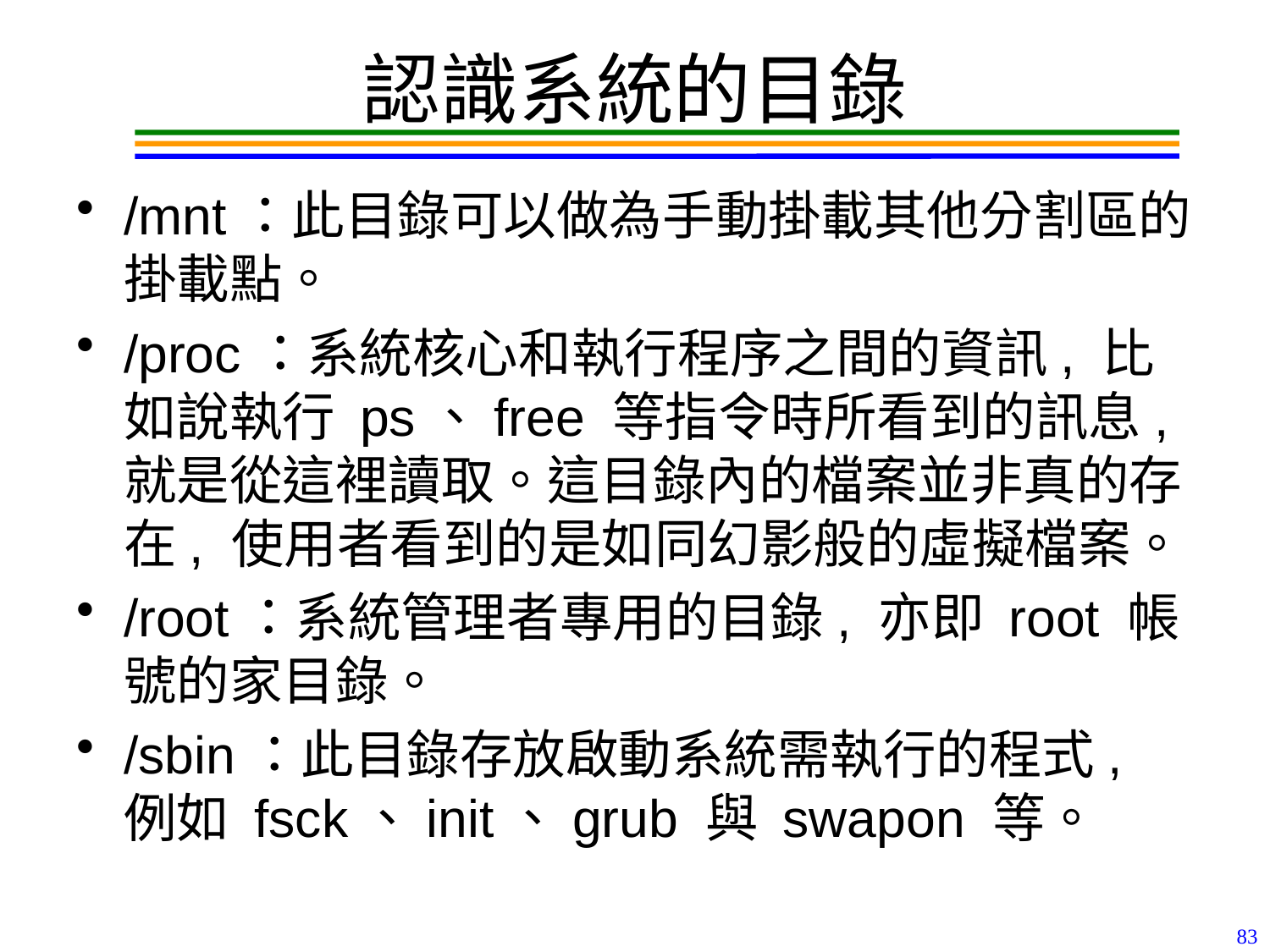

# 認識系統的目錄
/mnt：此目錄可以做為手動掛載其他分割區的掛載點。
/proc：系統核心和執行程序之間的資訊, 比如說執行 ps、free 等指令時所看到的訊息, 就是從這裡讀取。這目錄內的檔案並非真的存在, 使用者看到的是如同幻影般的虛擬檔案。
/root：系統管理者專用的目錄, 亦即 root 帳號的家目錄。
/sbin：此目錄存放啟動系統需執行的程式, 例如 fsck、init、grub 與 swapon 等。

83